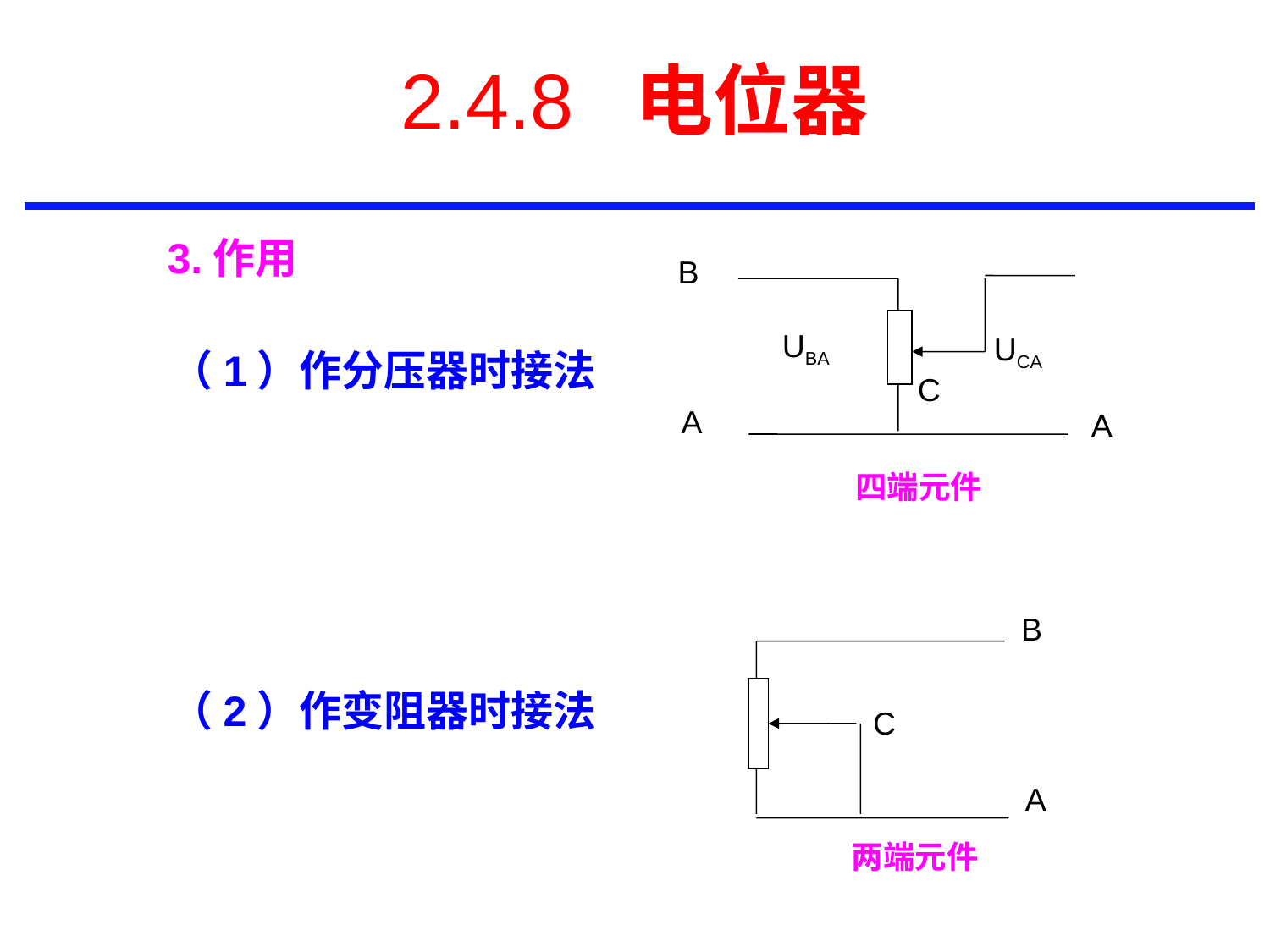

# 2.4.8  电位器
3.作用
B

UBA
UCA

C

A
A

四端元件
（1）作分压器时接法
B

C

A

两端元件
（2）作变阻器时接法